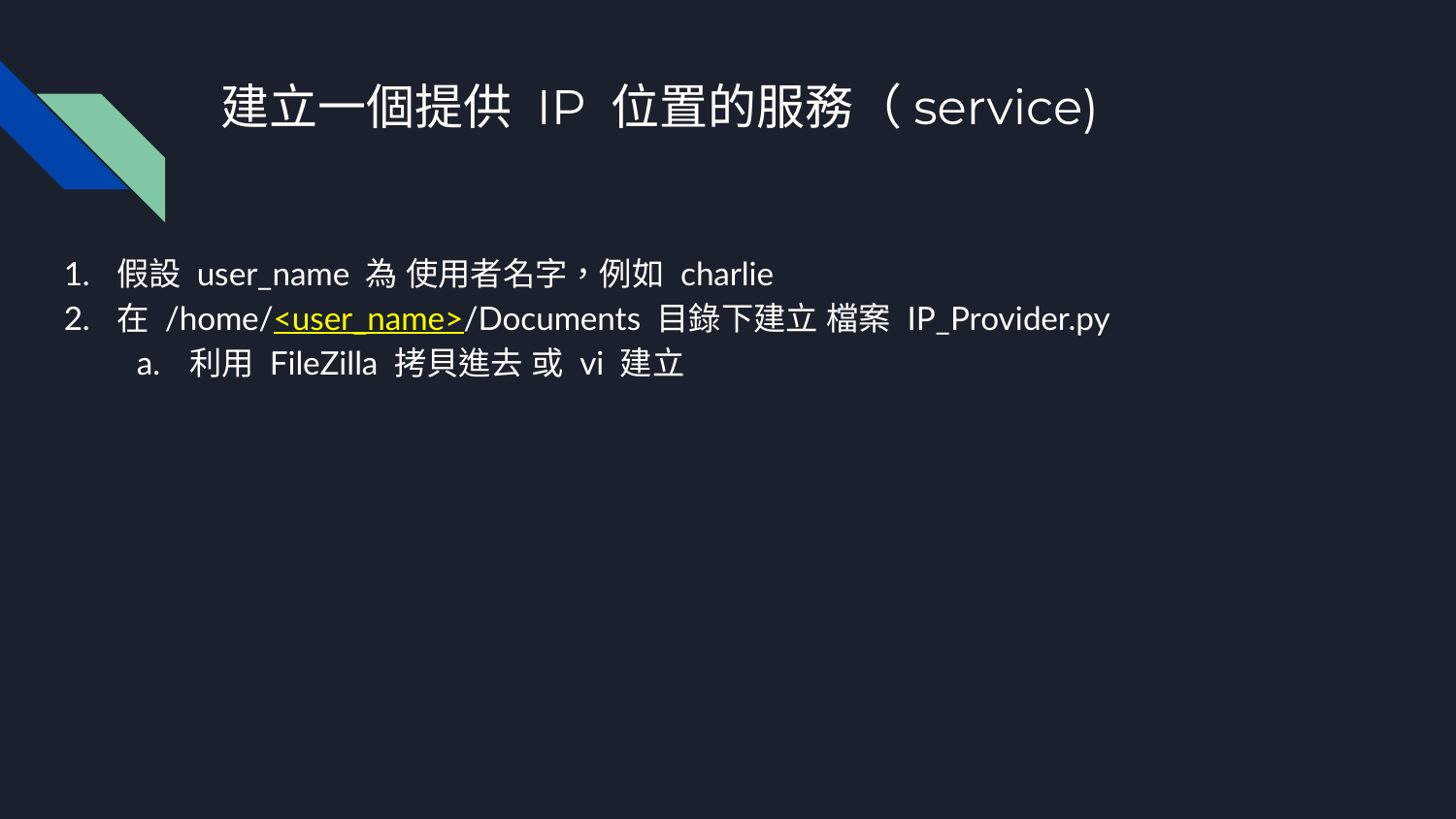

# 建立一個提供 IP 位置的服務（service)
假設 user_name 為 使用者名字，例如 charlie
在 /home/<user_name>/Documents 目錄下建立 檔案 IP_Provider.py
利用 FileZilla 拷貝進去 或 vi 建立